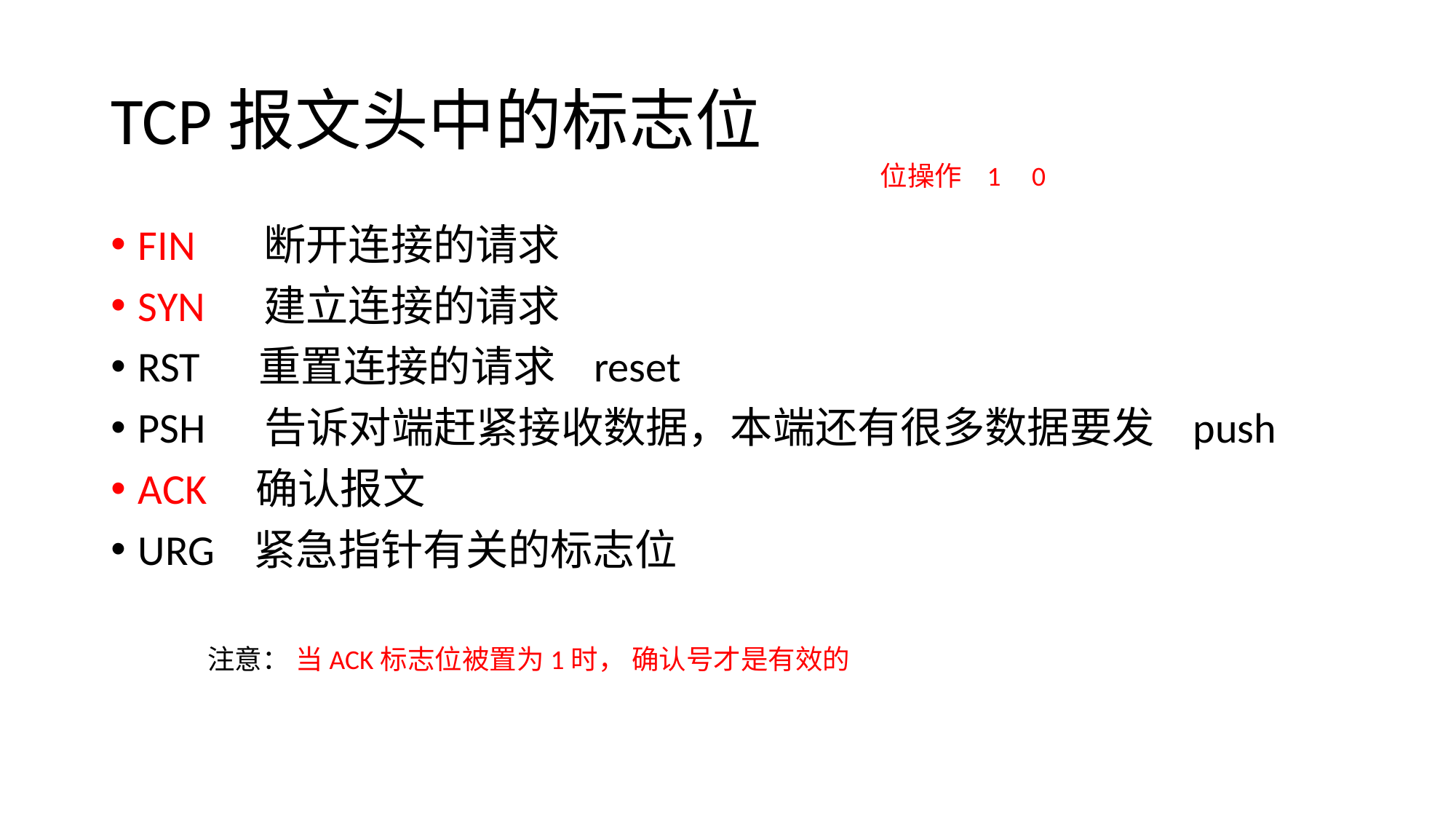

# TCP报文头中的标志位
位操作   1     0
FIN      断开连接的请求
SYN     建立连接的请求
RST     重置连接的请求   reset
PSH     告诉对端赶紧接收数据，本端还有很多数据要发   push
ACK    确认报文
URG   紧急指针有关的标志位

注意： 当ACK标志位被置为1时， 确认号才是有效的